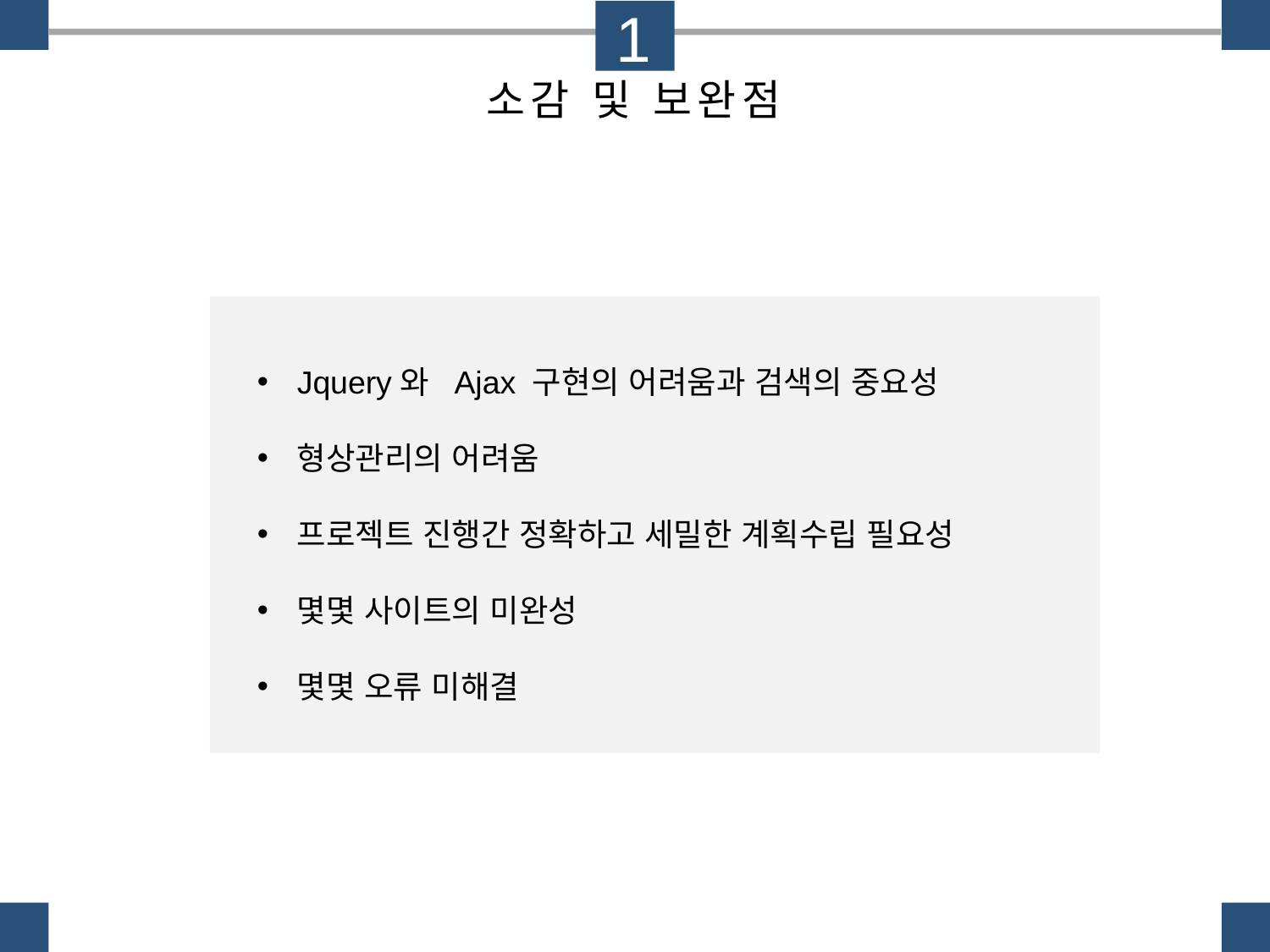

1

소감 및 보완점

Jquery와  Ajax 구현의 어려움과 검색의 중요성

형상관리의 어려움

프로젝트 진행간 정확하고 세밀한 계획수립 필요성

몇몇 사이트의 미완성

몇몇 오류 미해결